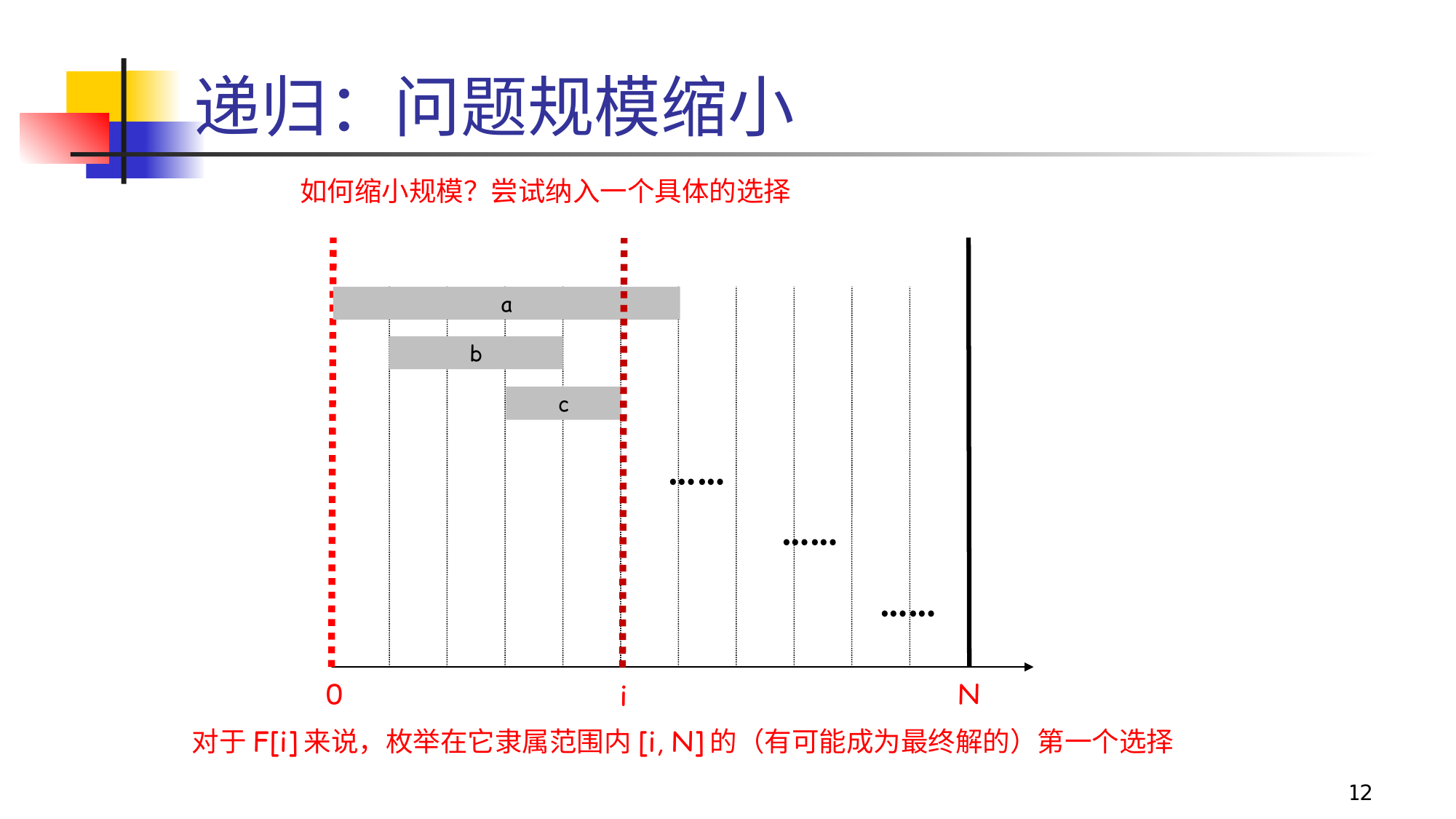

# 递归：问题规模缩小
如何缩小规模？尝试纳入一个具体的选择
a
b
c
……

……
……

0
N
i
对于F[i]来说，枚举在它隶属范围内[i, N]的（有可能成为最终解的）第一个选择
12